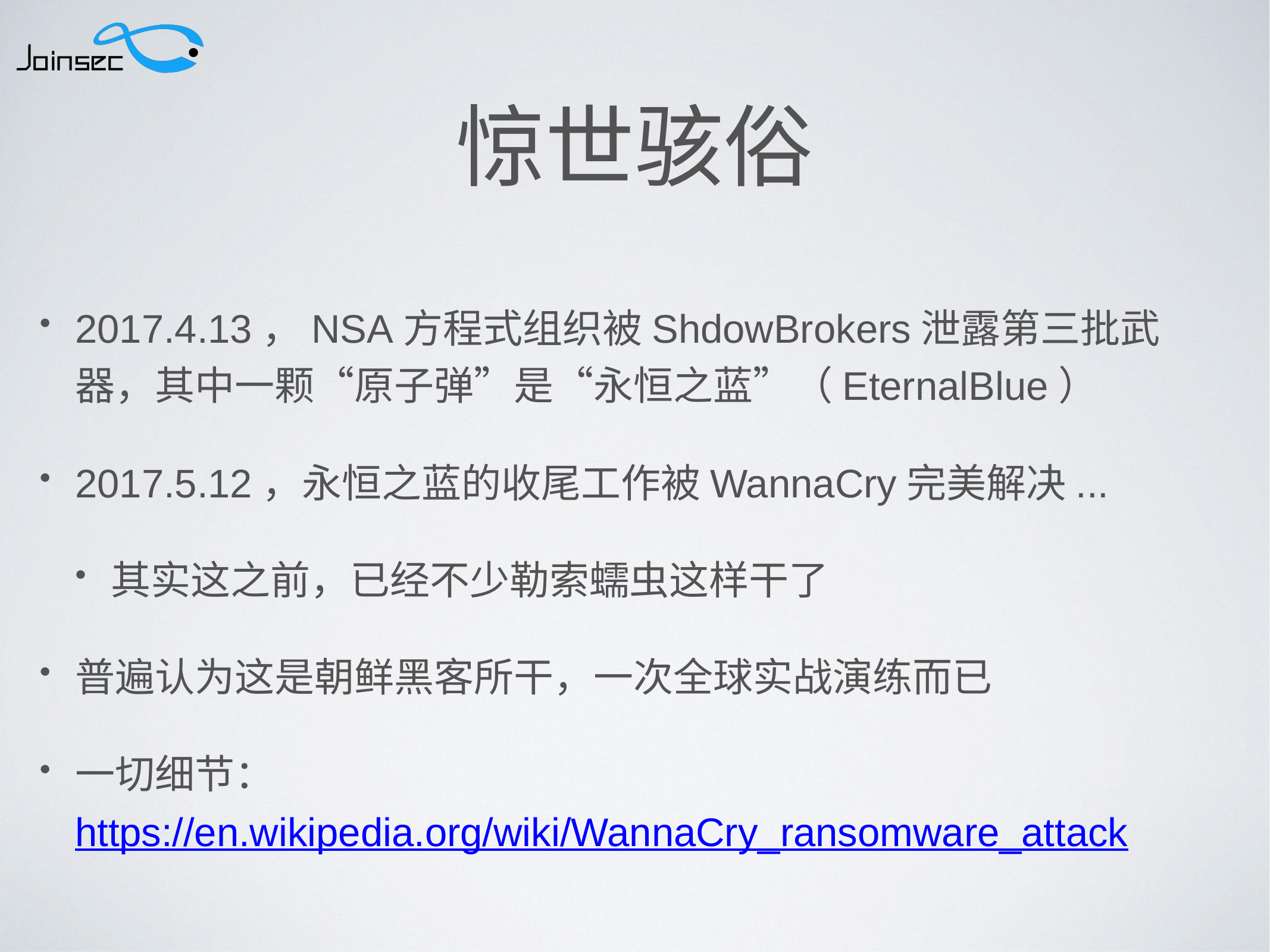

# 惊世骇俗
2017.4.13，NSA方程式组织被ShdowBrokers泄露第三批武器，其中一颗“原子弹”是“永恒之蓝”（EternalBlue）
2017.5.12，永恒之蓝的收尾工作被WannaCry完美解决...
其实这之前，已经不少勒索蠕虫这样干了
普遍认为这是朝鲜黑客所干，一次全球实战演练而已
一切细节：https://en.wikipedia.org/wiki/WannaCry_ransomware_attack